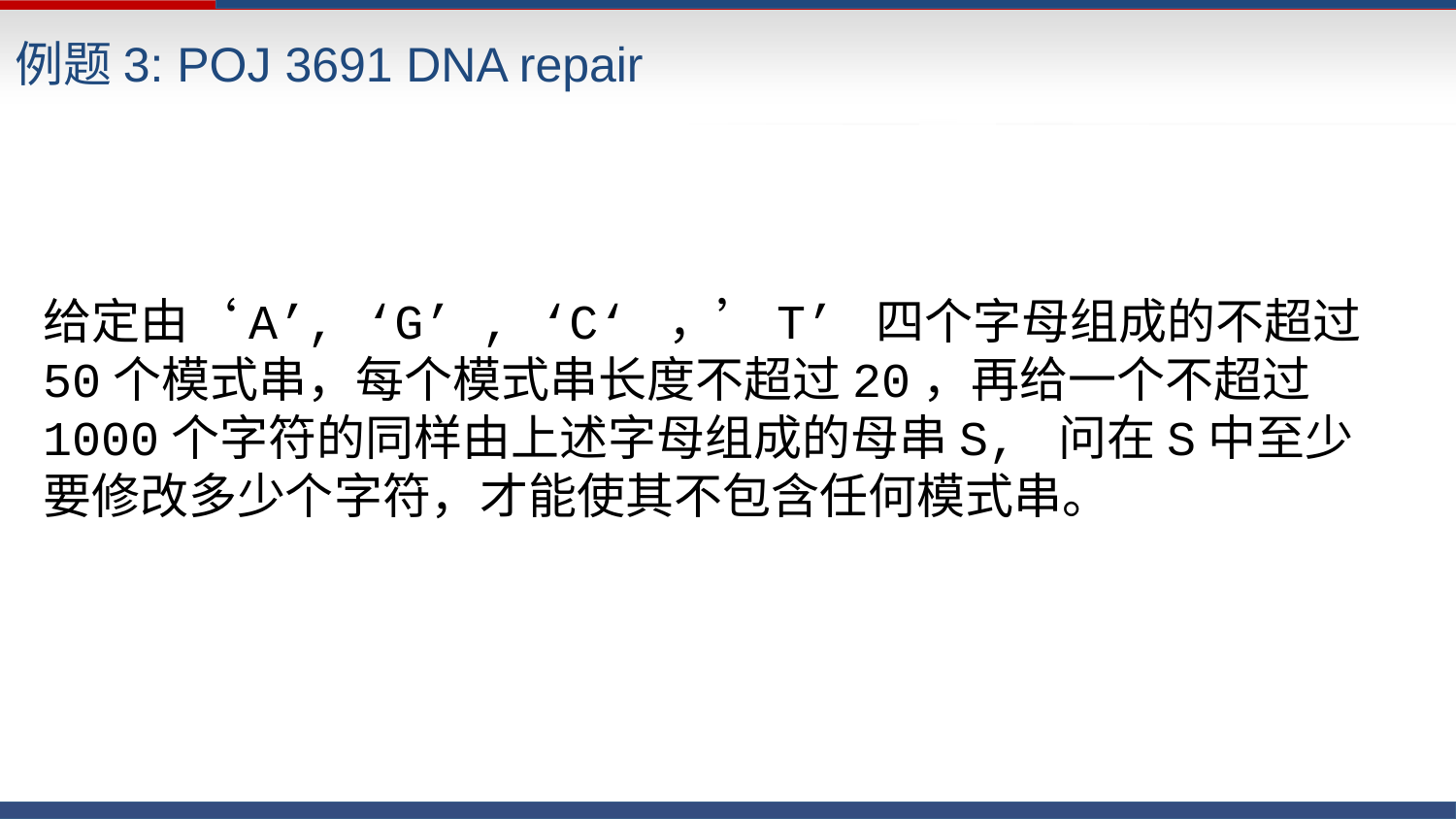

例题3: POJ 3691 DNA repair
给定由‘A’, ‘G’ , ‘C‘ ，’T’ 四个字母组成的不超过50个模式串，每个模式串长度不超过20，再给一个不超过1000个字符的同样由上述字母组成的母串S, 问在S中至少要修改多少个字符，才能使其不包含任何模式串。